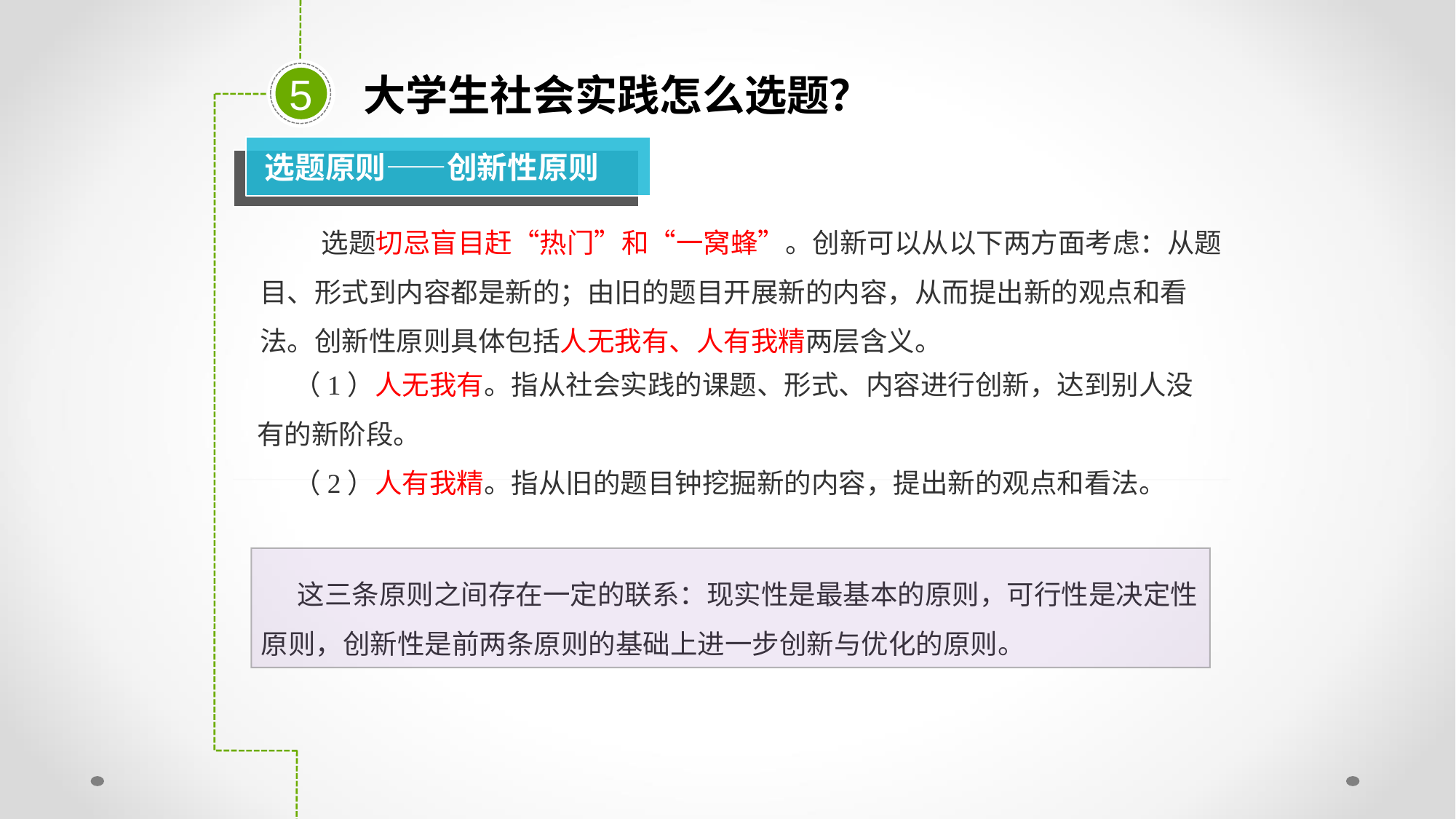

大学生社会实践怎么选题？

5

选题原则——创新性原则

   选题切忌盲目赶“热门”和“一窝蜂”。创新可以从以下两方面考虑：从题目、形式到内容都是新的；由旧的题目开展新的内容，从而提出新的观点和看法。创新性原则具体包括人无我有、人有我精两层含义。
（1）人无我有。指从社会实践的课题、形式、内容进行创新，达到别人没有的新阶段。
（2）人有我精。指从旧的题目钟挖掘新的内容，提出新的观点和看法。

这三条原则之间存在一定的联系：现实性是最基本的原则，可行性是决定性原则，创新性是前两条原则的基础上进一步创新与优化的原则。